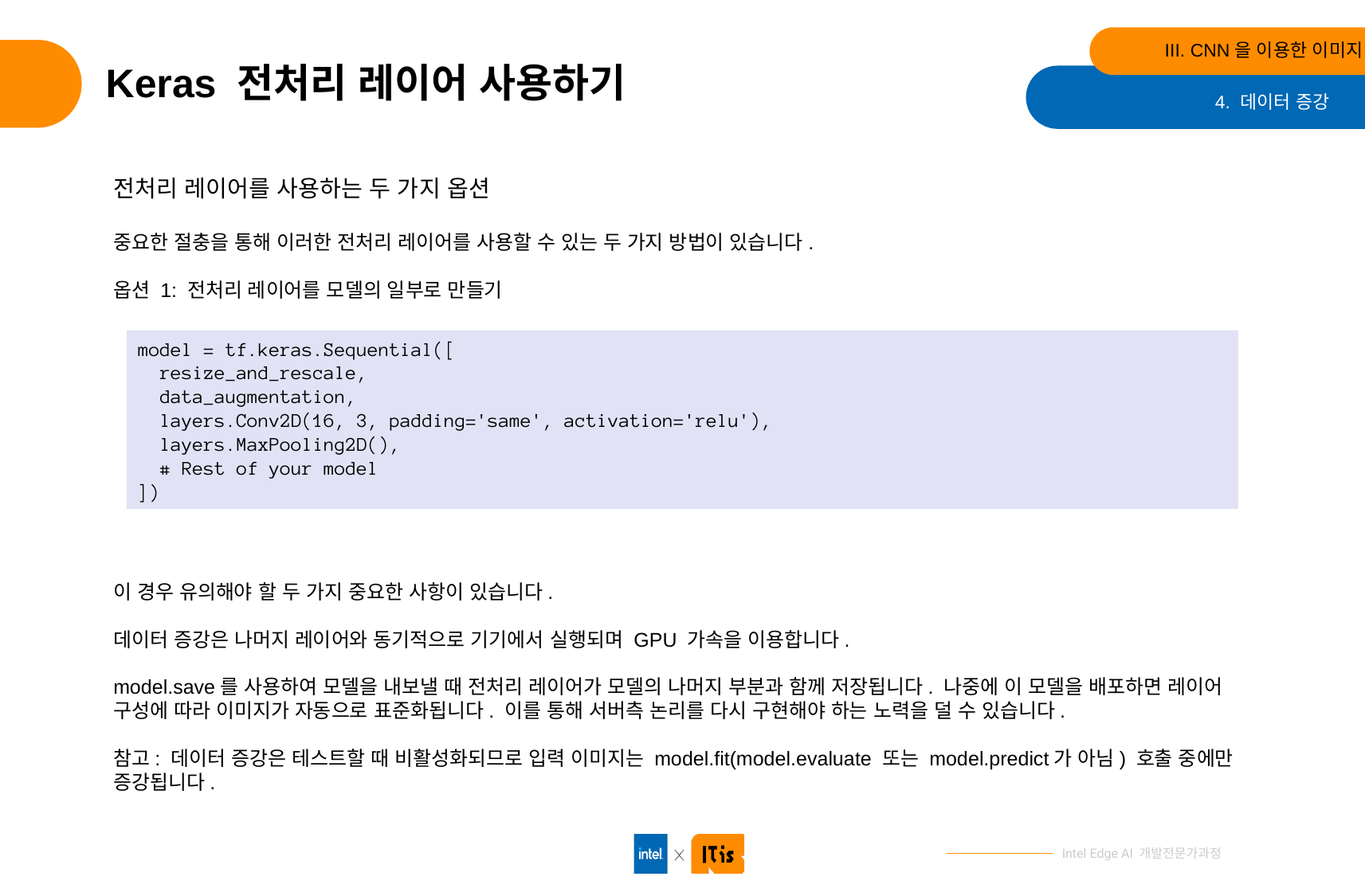

III. CNN을 이용한 이미지 분류
# Keras 전처리 레이어 사용하기
4. 데이터 증강

전처리 레이어를 사용하는 두 가지 옵션

중요한 절충을 통해 이러한 전처리 레이어를 사용할 수 있는 두 가지 방법이 있습니다.

옵션 1: 전처리 레이어를 모델의 일부로 만들기
model = tf.keras.Sequential([
  resize_and_rescale,
  data_augmentation,
  layers.Conv2D(16, 3, padding='same', activation='relu'),
  layers.MaxPooling2D(),
  # Rest of your model
])
이 경우 유의해야 할 두 가지 중요한 사항이 있습니다.

데이터 증강은 나머지 레이어와 동기적으로 기기에서 실행되며 GPU 가속을 이용합니다.

model.save를 사용하여 모델을 내보낼 때 전처리 레이어가 모델의 나머지 부분과 함께 저장됩니다. 나중에 이 모델을 배포하면 레이어 구성에 따라 이미지가 자동으로 표준화됩니다. 이를 통해 서버측 논리를 다시 구현해야 하는 노력을 덜 수 있습니다.

참고: 데이터 증강은 테스트할 때 비활성화되므로 입력 이미지는 model.fit(model.evaluate 또는 model.predict가 아님) 호출 중에만 증강됩니다.